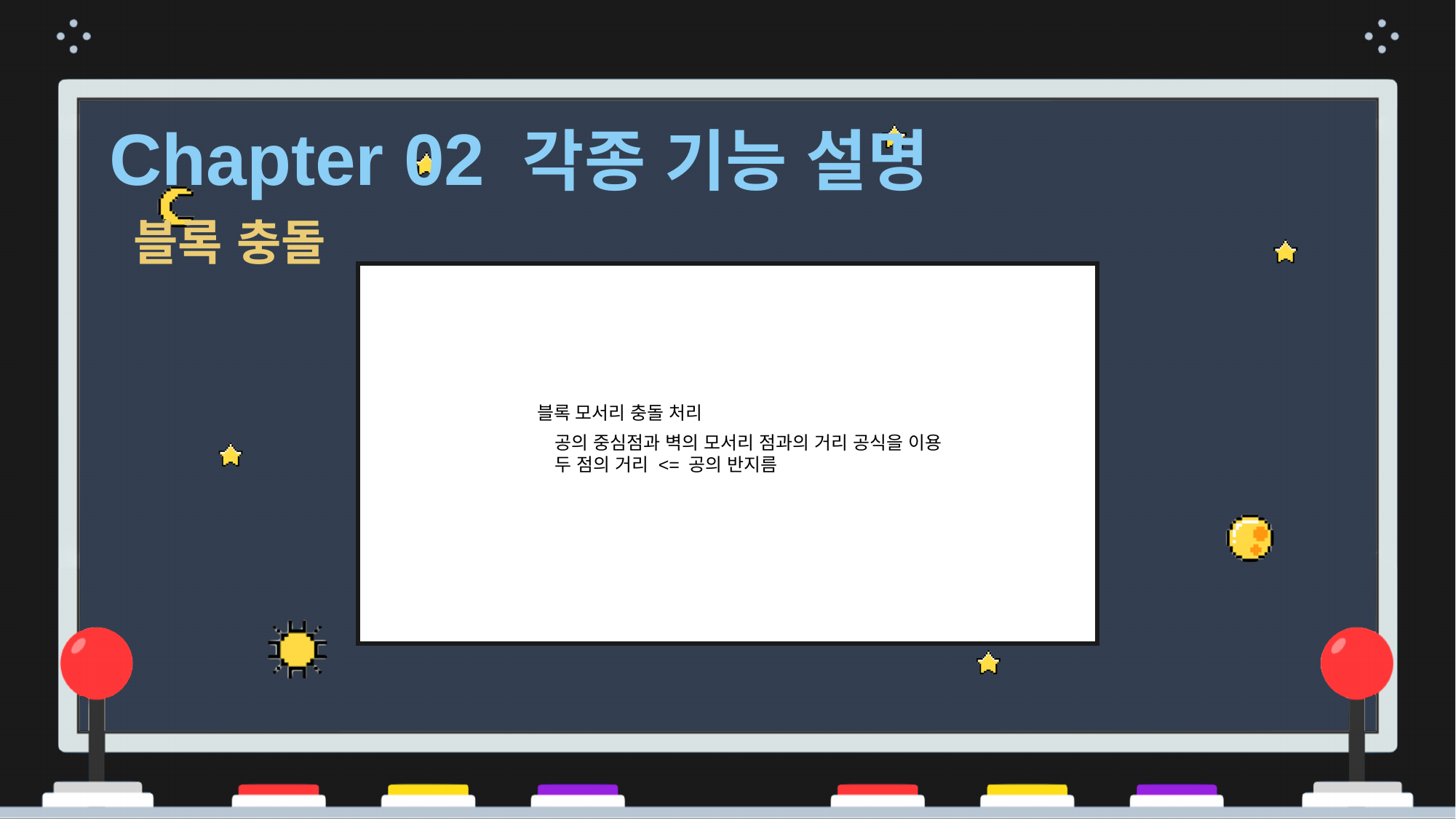

Chapter 02 각종 기능 설명
블록 충돌

블록 모서리 충돌 처리
공의 중심점과 벽의 모서리 점과의 거리 공식을 이용
두 점의 거리 <= 공의 반지름